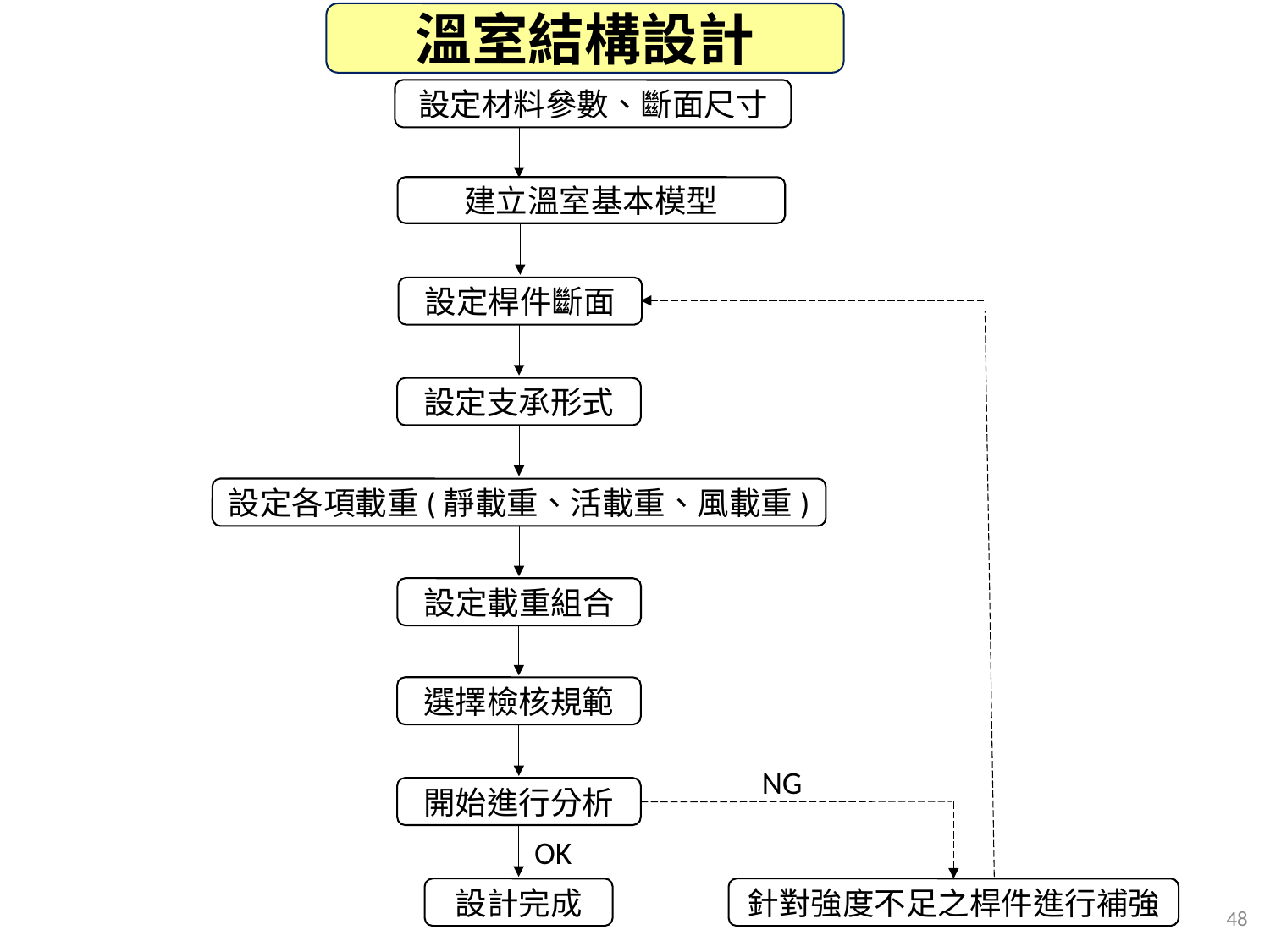

溫室結構設計
設定材料參數、斷面尺寸
建立溫室基本模型
設定桿件斷面
設定支承形式
設定各項載重(靜載重、活載重、風載重)
設定載重組合
選擇檢核規範
NG
開始進行分析
OK
設計完成
針對強度不足之桿件進行補強
48